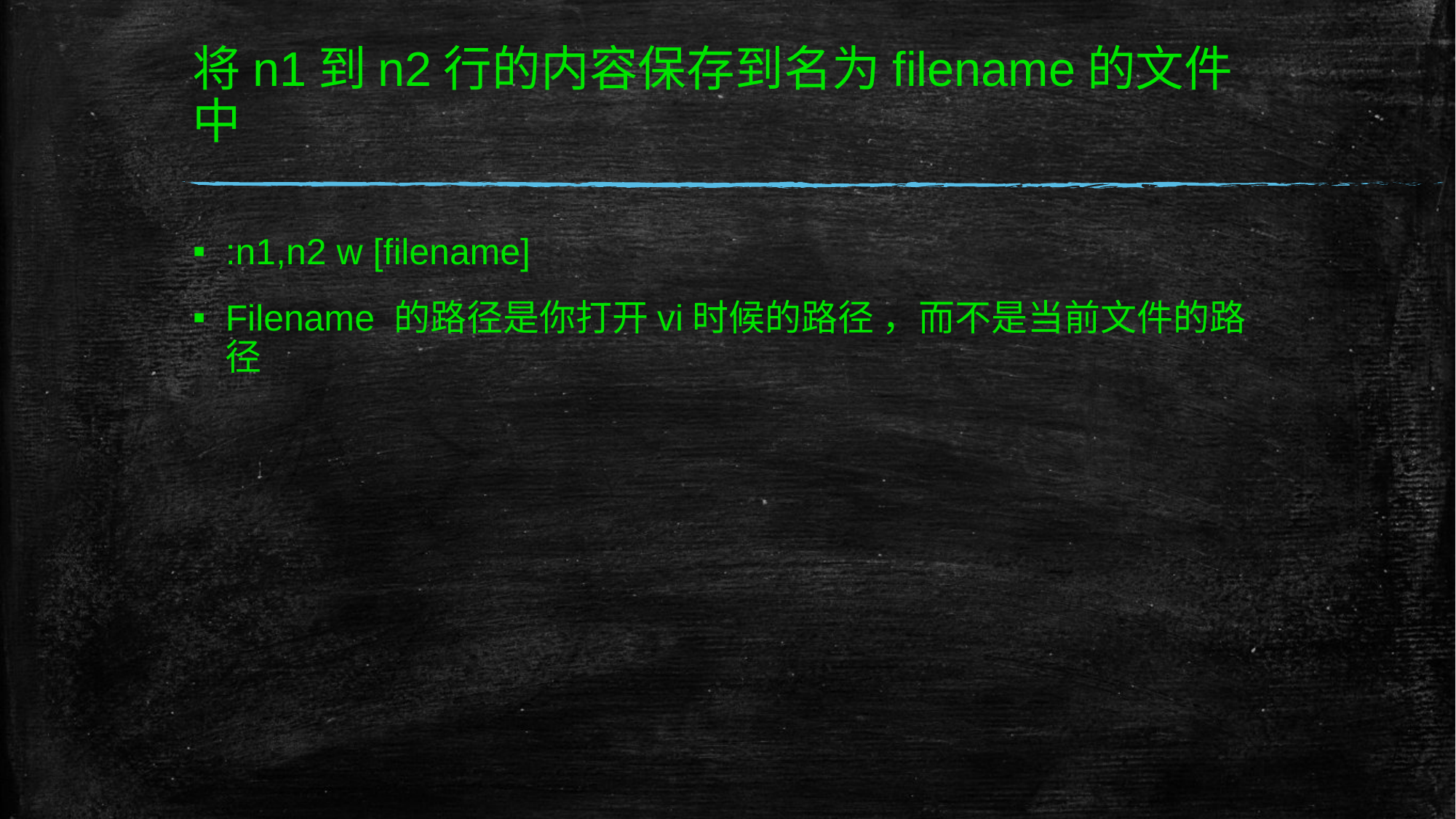

# 将n1到n2行的内容保存到名为filename的文件中
:n1,n2 w [filename]
Filename 的路径是你打开vi时候的路径 ，而不是当前文件的路径